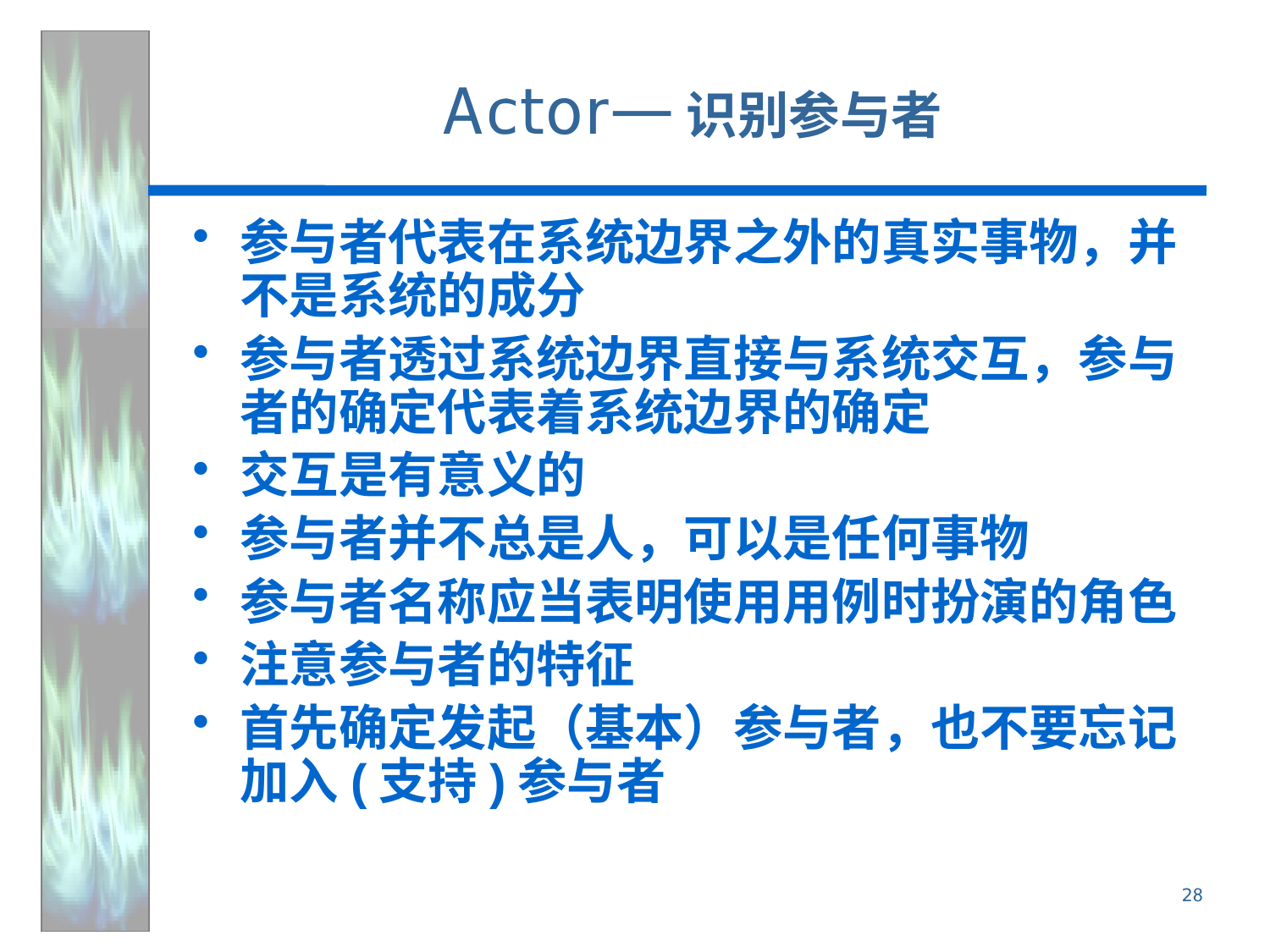

# Actor—识别参与者
参与者代表在系统边界之外的真实事物，并不是系统的成分
参与者透过系统边界直接与系统交互，参与者的确定代表着系统边界的确定
交互是有意义的
参与者并不总是人，可以是任何事物
参与者名称应当表明使用用例时扮演的角色
注意参与者的特征
首先确定发起（基本）参与者，也不要忘记加入(支持)参与者

28